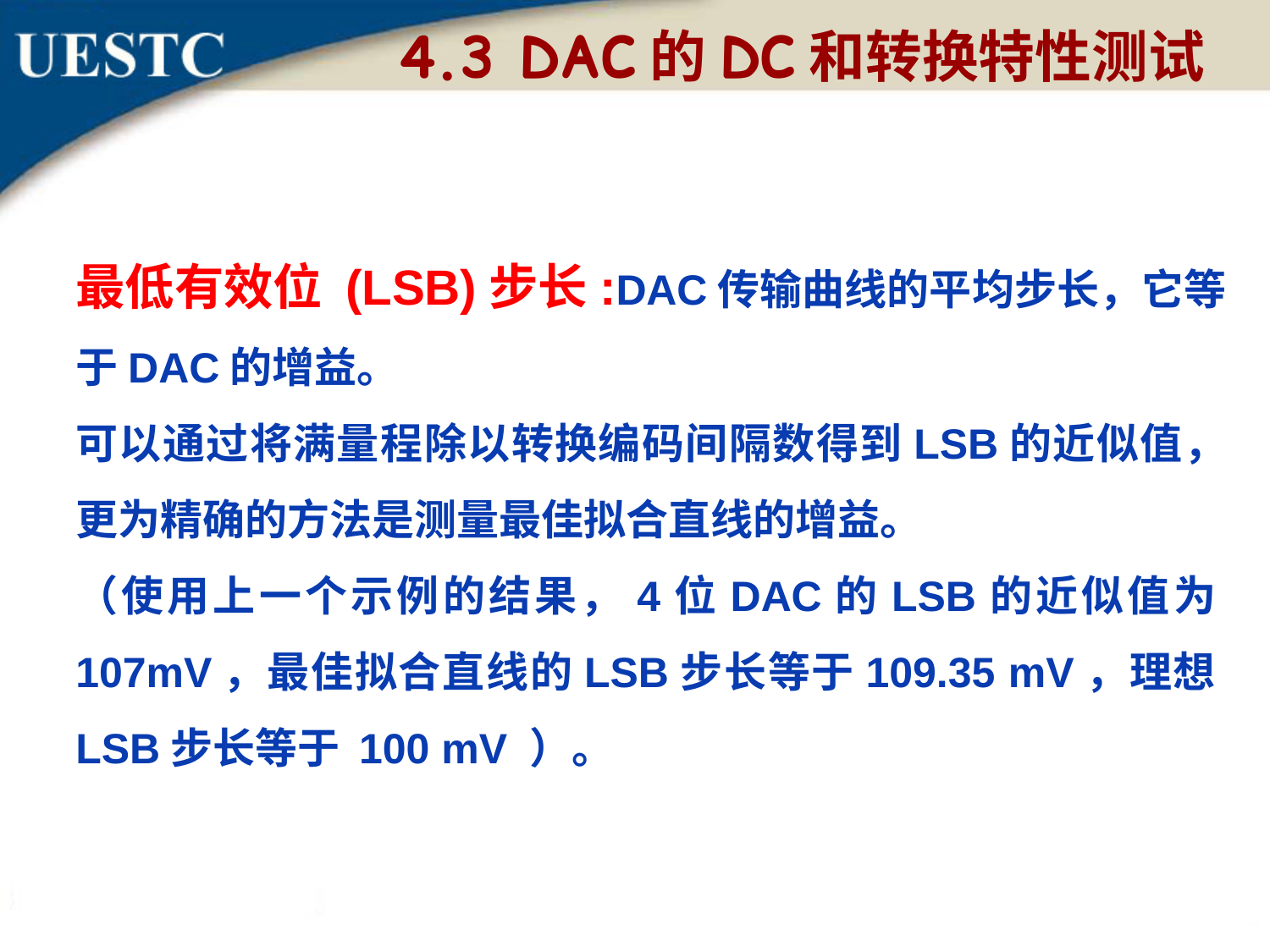

4.3 DAC的DC和转换特性测试
最低有效位 (LSB)步长:DAC传输曲线的平均步长，它等于DAC的增益。
可以通过将满量程除以转换编码间隔数得到LSB的近似值，更为精确的方法是测量最佳拟合直线的增益。
（使用上一个示例的结果，4位DAC的LSB的近似值为107mV，最佳拟合直线的LSB步长等于109.35 mV，理想LSB步长等于 100 mV ）。